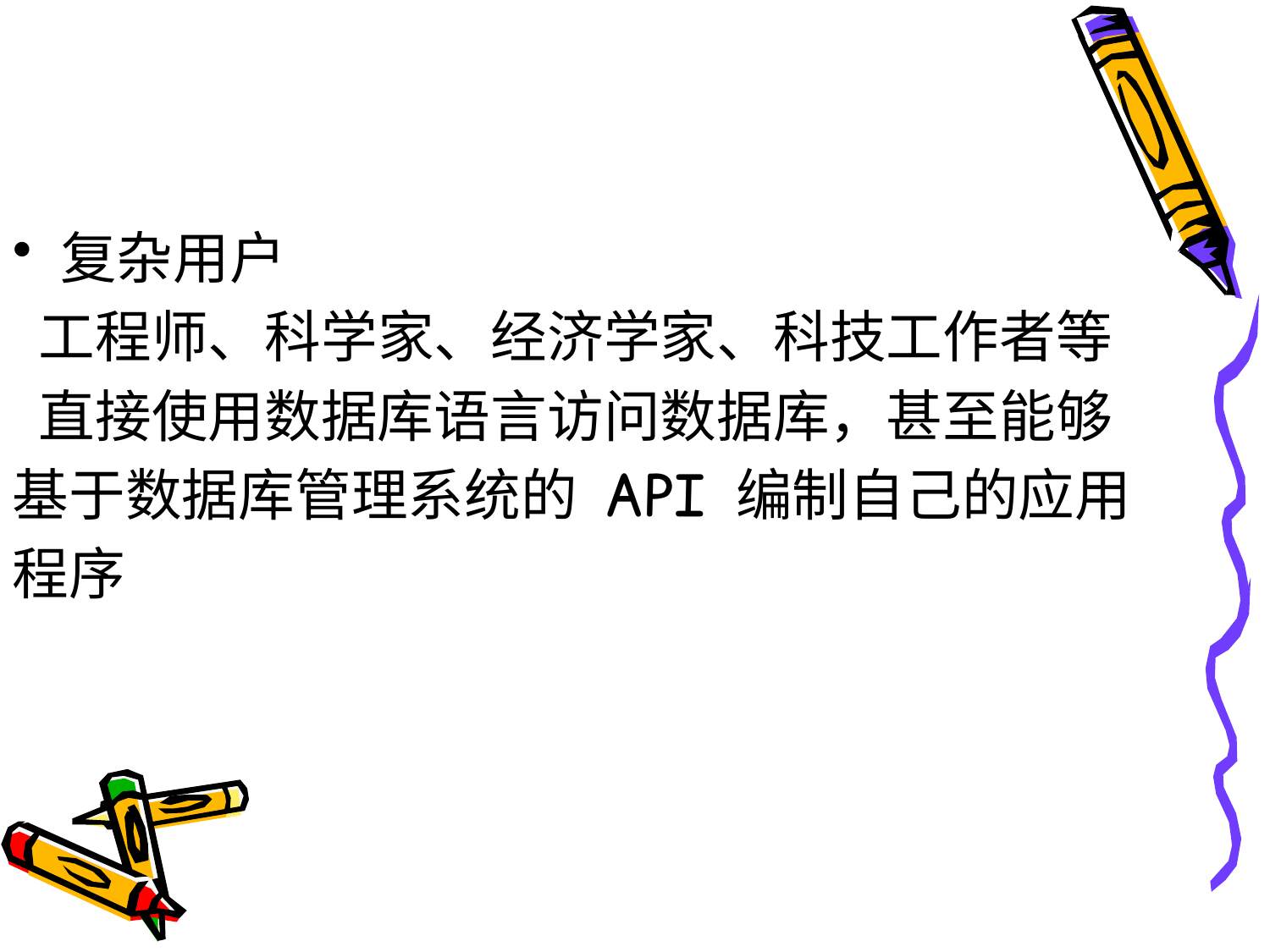

#
复杂用户
 工程师、科学家、经济学家、科技工作者等
 直接使用数据库语言访问数据库，甚至能够
基于数据库管理系统的 API 编制自己的应用
程序